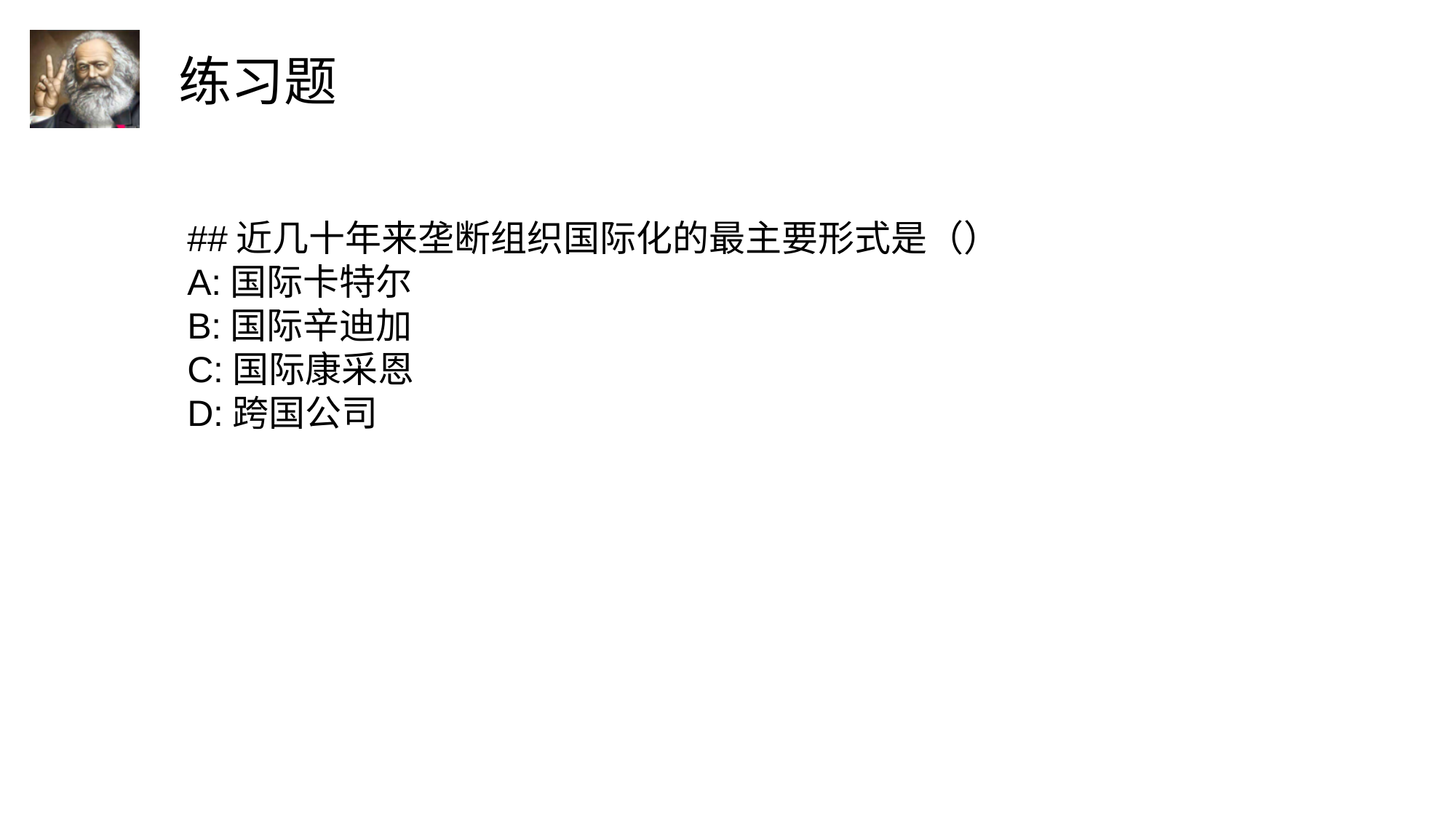

##近几十年来垄断组织国际化的最主要形式是（）
A:​国际卡特尔
B:国际辛迪加
C:国际康采恩
D:跨国公司